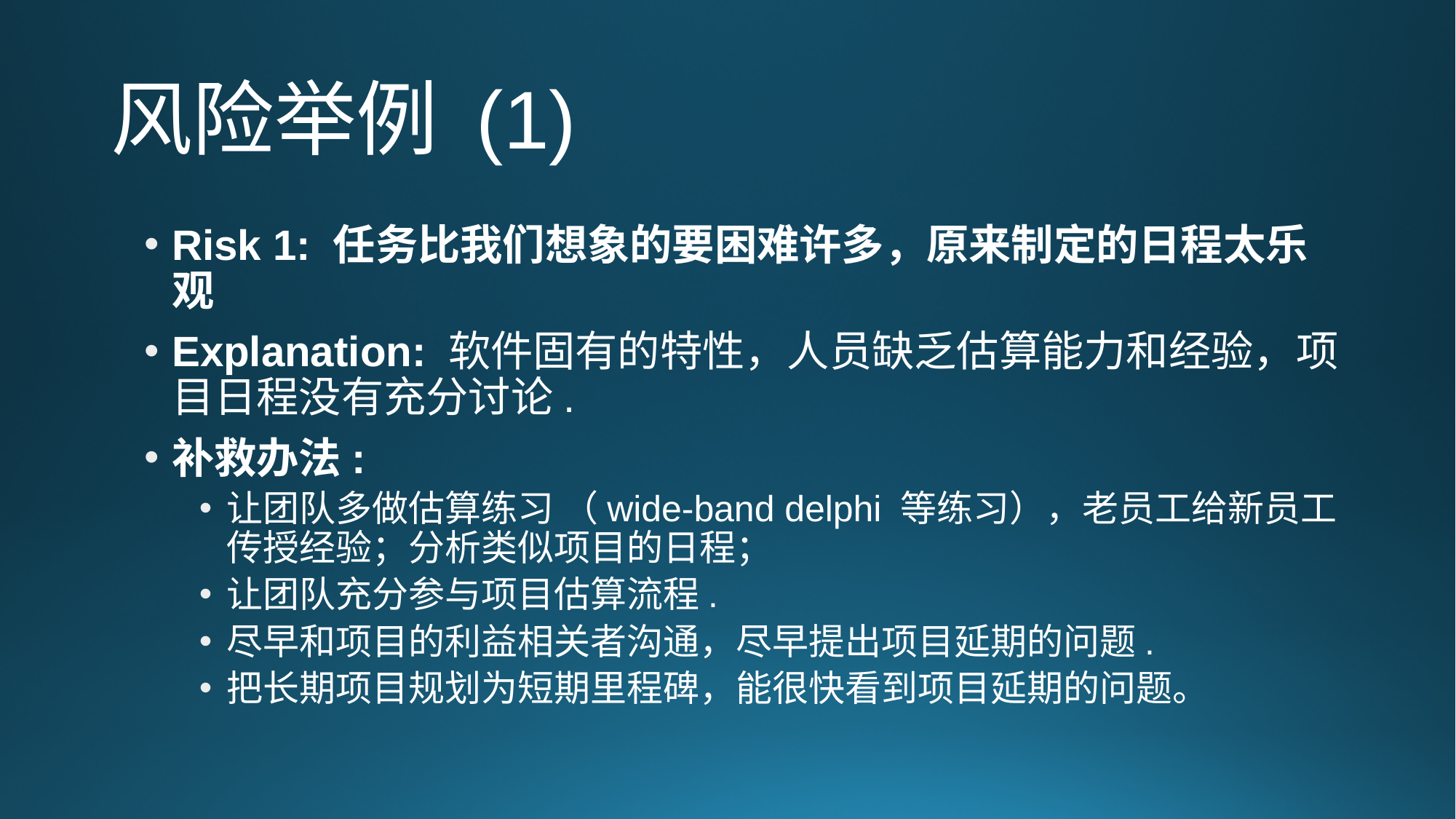

# 风险举例 (1)
Risk 1: 任务比我们想象的要困难许多，原来制定的日程太乐观
Explanation: 软件固有的特性，人员缺乏估算能力和经验，项目日程没有充分讨论.
补救办法:
让团队多做估算练习 （wide-band delphi 等练习），老员工给新员工传授经验；分析类似项目的日程；
让团队充分参与项目估算流程.
尽早和项目的利益相关者沟通，尽早提出项目延期的问题.
把长期项目规划为短期里程碑，能很快看到项目延期的问题。